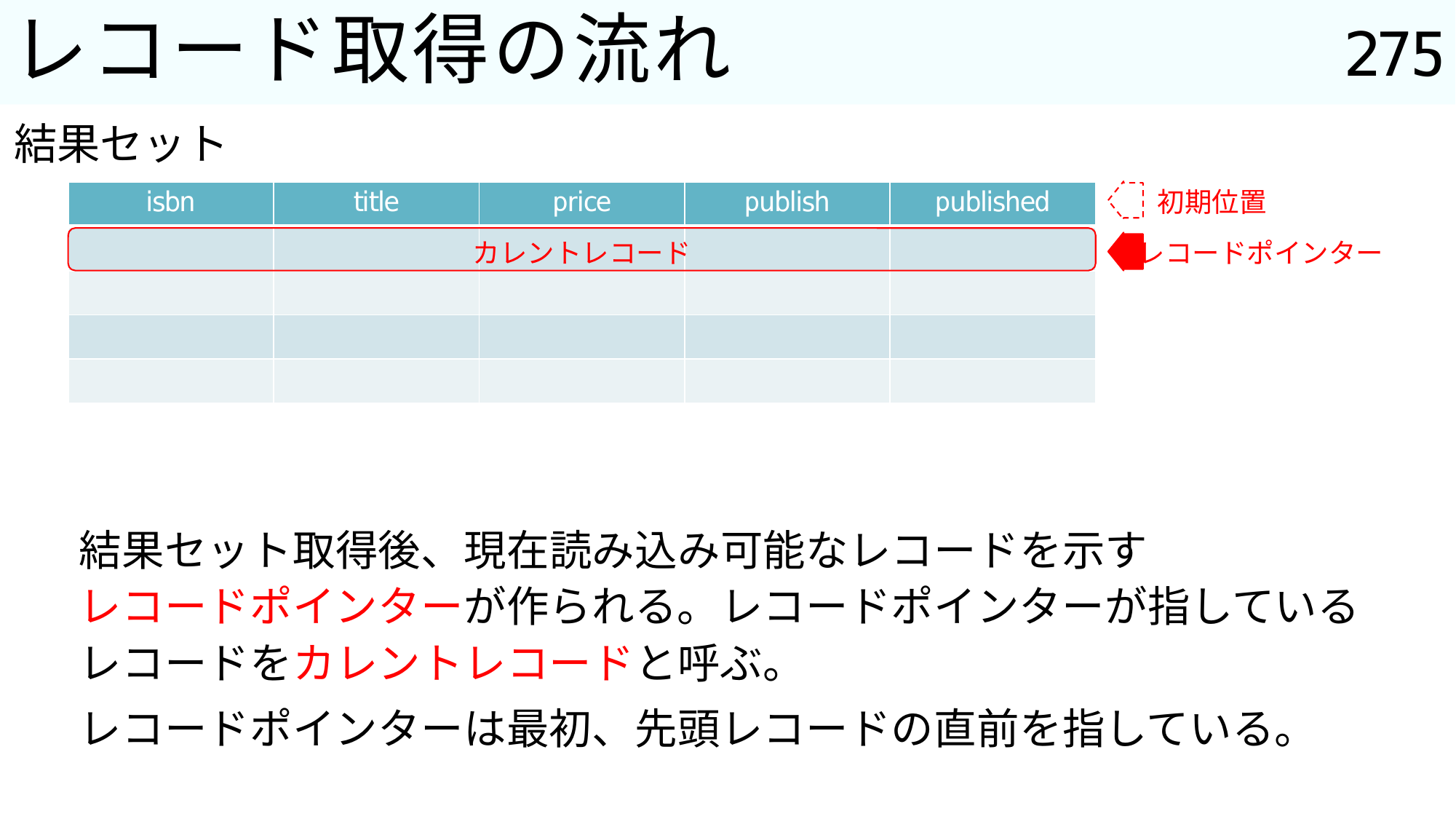

275
# レコード取得の流れ
結果セット
初期位置

| isbn | title | price | publish | published |
| --- | --- | --- | --- | --- |
|  |  |  |  |  |
|  |  |  |  |  |
|  |  |  |  |  |
|  |  |  |  |  |

カレントレコード
レコードポインター

結果セット取得後、現在読み込み可能なレコードを示す
レコードポインターが作られる。レコードポインターが指している
レコードをカレントレコードと呼ぶ。
レコードポインターは最初、先頭レコードの直前を指している。